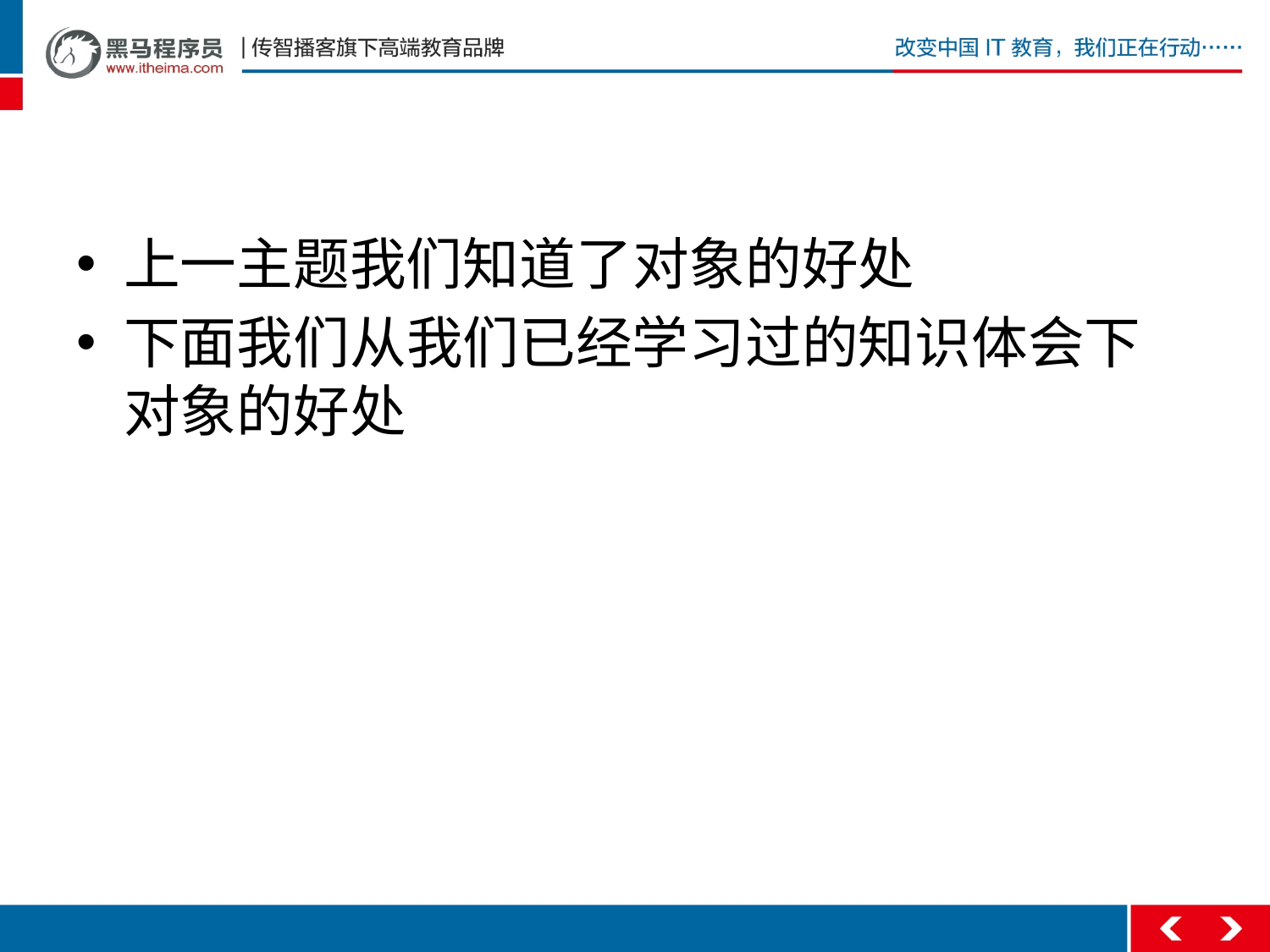

#
上一主题我们知道了对象的好处
下面我们从我们已经学习过的知识体会下对象的好处